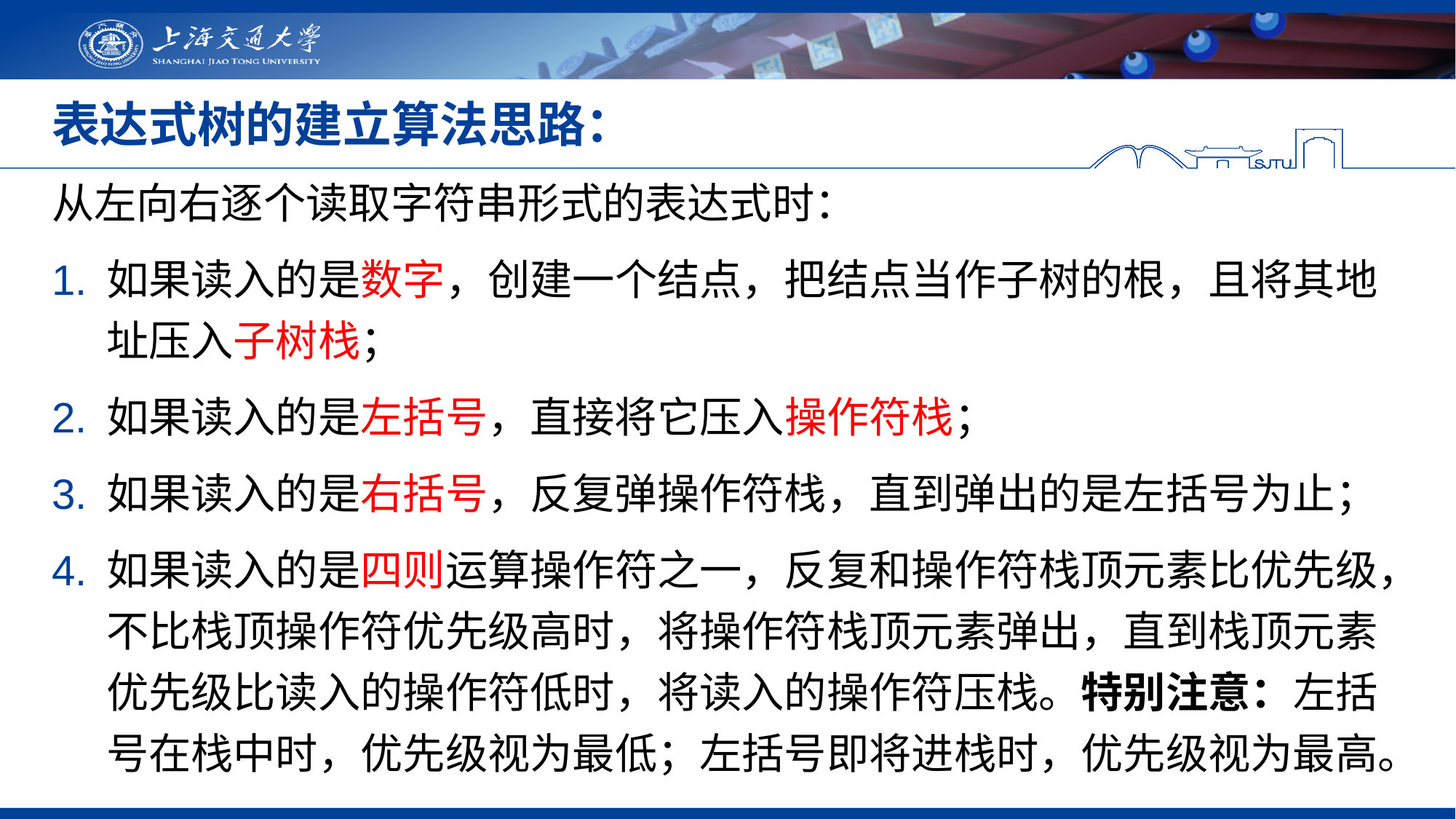

# 表达式树的建立算法思路：
从左向右逐个读取字符串形式的表达式时：
如果读入的是数字，创建一个结点，把结点当作子树的根，且将其地址压入子树栈；
如果读入的是左括号，直接将它压入操作符栈；
如果读入的是右括号，反复弹操作符栈，直到弹出的是左括号为止；
如果读入的是四则运算操作符之一，反复和操作符栈顶元素比优先级，不比栈顶操作符优先级高时，将操作符栈顶元素弹出，直到栈顶元素优先级比读入的操作符低时，将读入的操作符压栈。特别注意：左括号在栈中时，优先级视为最低；左括号即将进栈时，优先级视为最高。